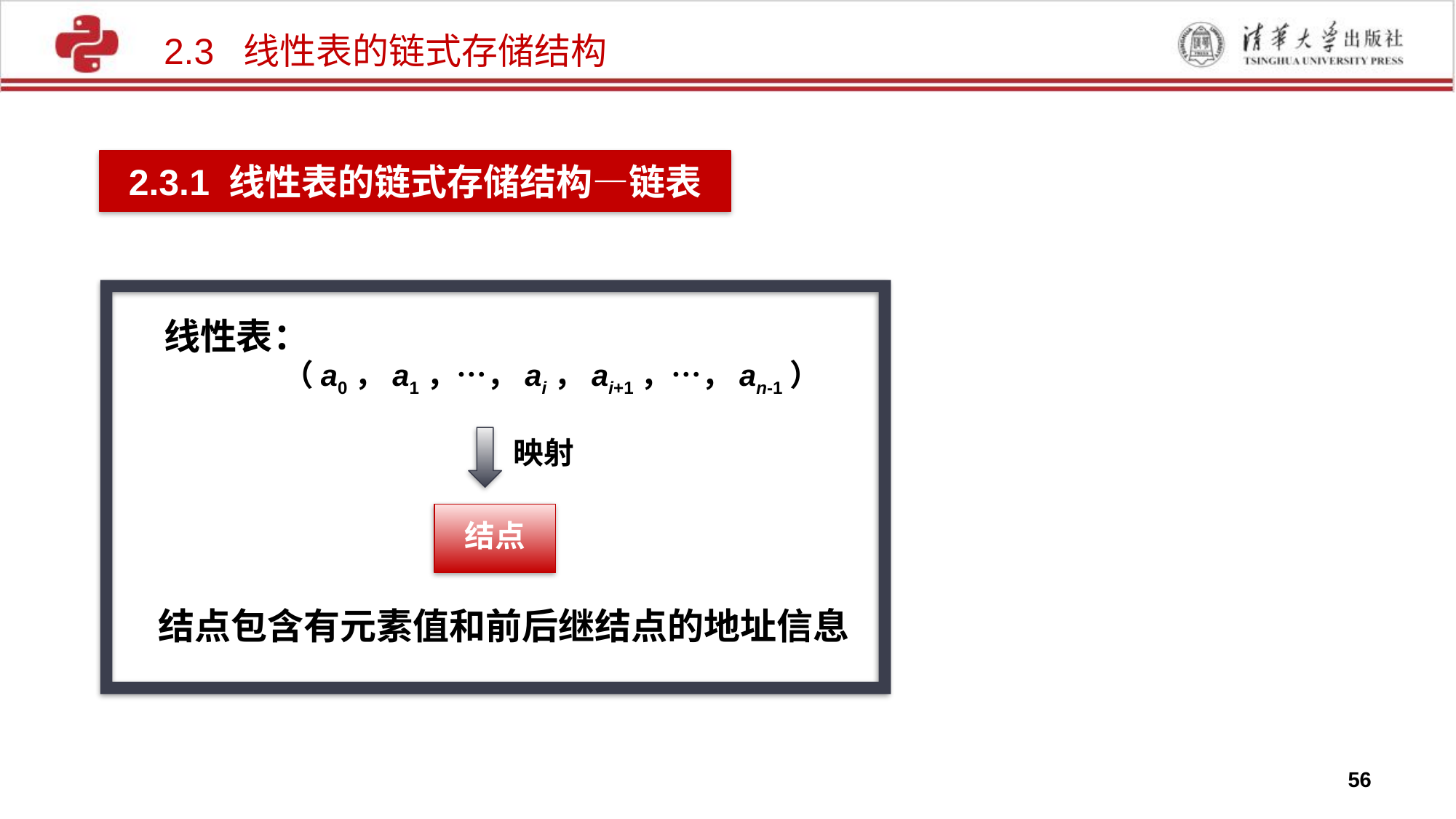

2.3  线性表的链式存储结构
2.3.1 线性表的链式存储结构—链表

线性表：
（a0，a1，…，ai，ai+1，…，an-1）

映射
结点
结点包含有元素值和前后继结点的地址信息
56